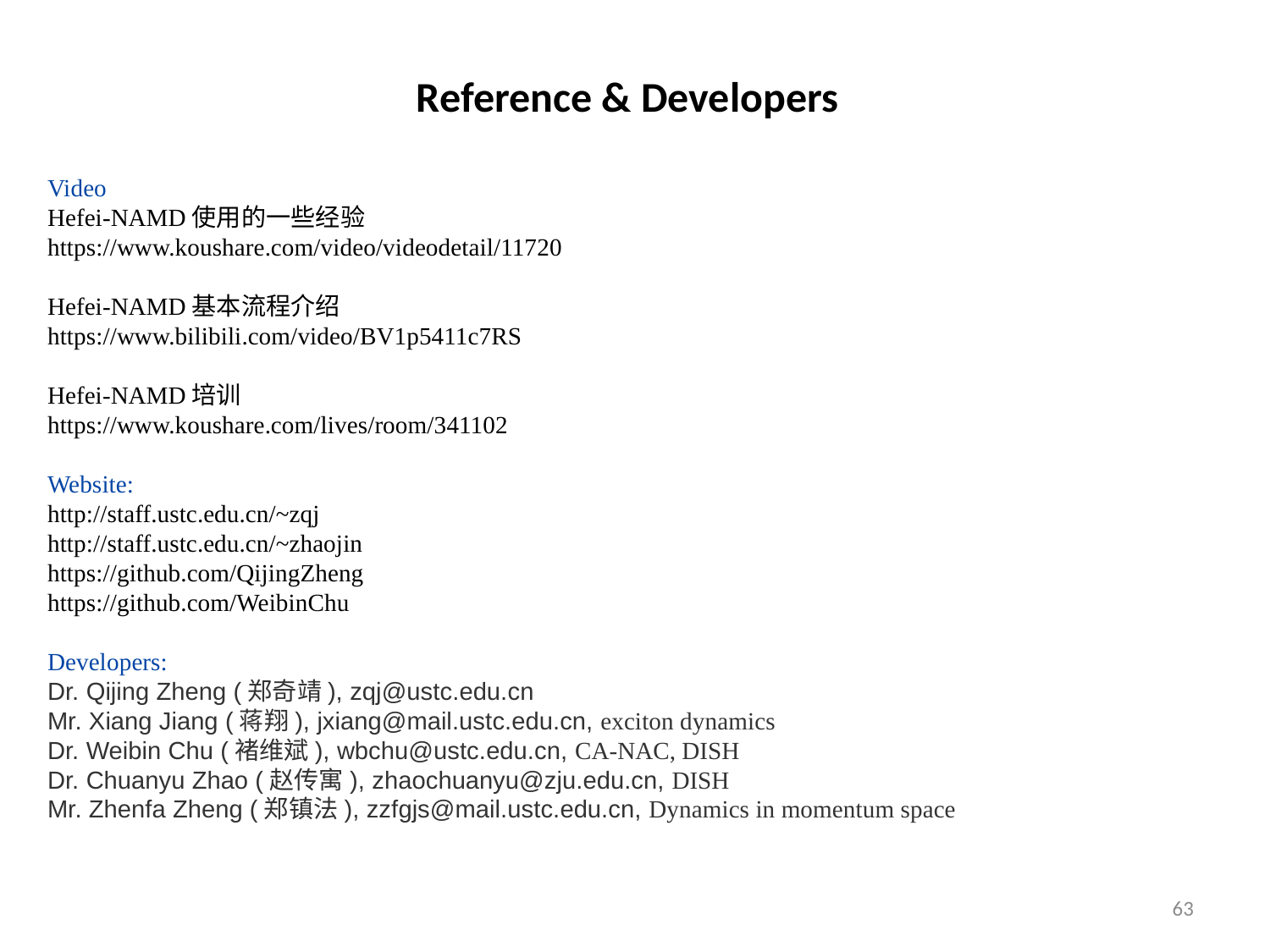

Reference & Developers
Video
Hefei-NAMD使用的一些经验
https://www.koushare.com/video/videodetail/11720

Hefei-NAMD基本流程介绍
https://www.bilibili.com/video/BV1p5411c7RS

Hefei-NAMD培训
https://www.koushare.com/lives/room/341102

Website:
http://staff.ustc.edu.cn/~zqj
http://staff.ustc.edu.cn/~zhaojin
https://github.com/QijingZheng
https://github.com/WeibinChu

Developers:
Dr. Qijing Zheng (郑奇靖), zqj@ustc.edu.cn
Mr. Xiang Jiang (蒋翔), jxiang@mail.ustc.edu.cn, exciton dynamics
Dr. Weibin Chu (褚维斌), wbchu@ustc.edu.cn, CA-NAC, DISH
Dr. Chuanyu Zhao (赵传寓), zhaochuanyu@zju.edu.cn, DISH
Mr. Zhenfa Zheng (郑镇法), zzfgjs@mail.ustc.edu.cn, Dynamics in momentum space
63